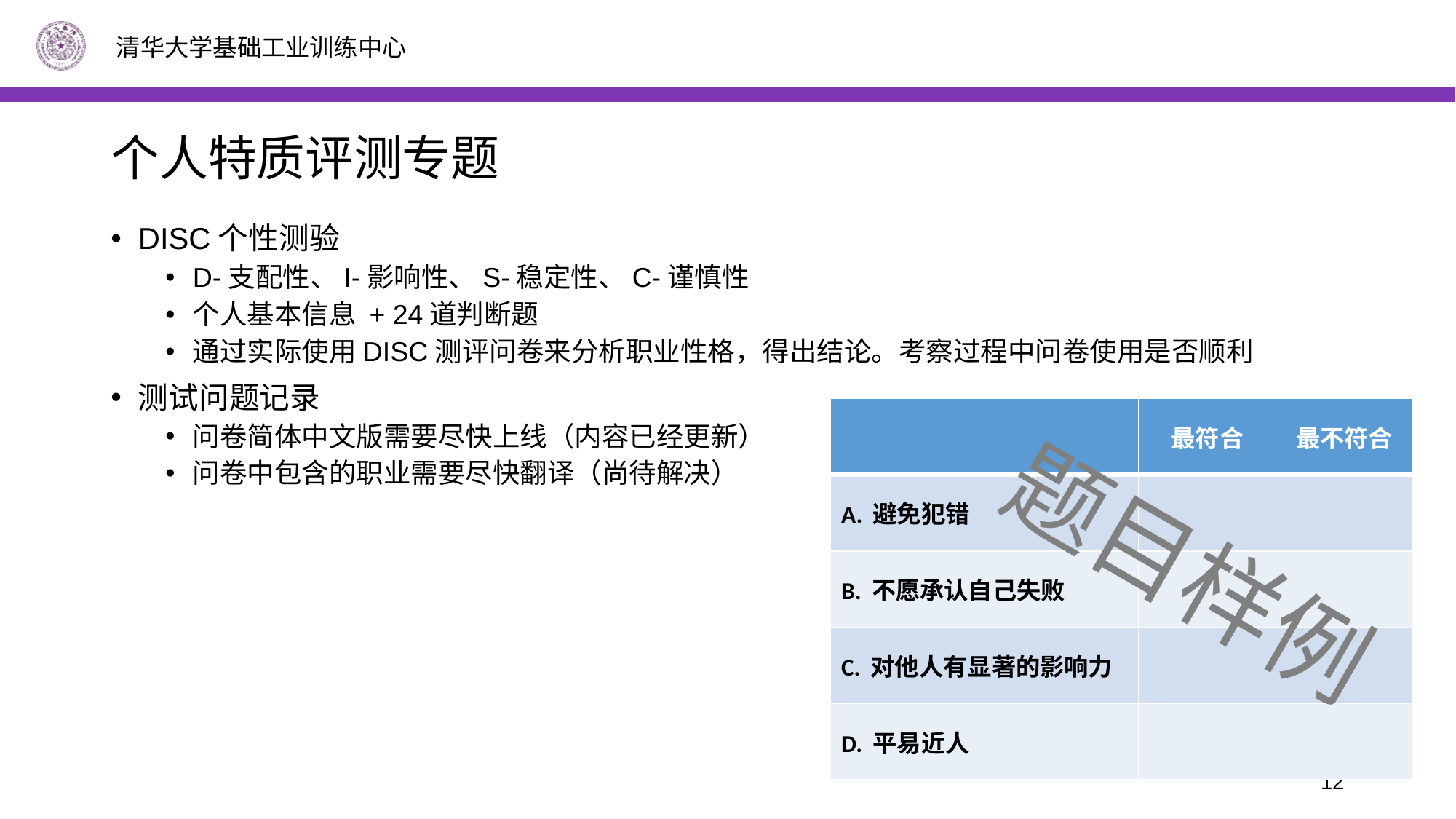

# 个人特质评测专题
DISC个性测验
D-支配性、I-影响性、S-稳定性、C-谨慎性
个人基本信息 + 24道判断题
通过实际使用DISC测评问卷来分析职业性格，得出结论。考察过程中问卷使用是否顺利
测试问题记录
问卷简体中文版需要尽快上线（内容已经更新）
问卷中包含的职业需要尽快翻译（尚待解决）
|  | 最符合 | 最不符合 |
| --- | --- | --- |
| A. 避免犯错 |  |  |
| B. 不愿承认自己失败 |  |  |
| C. 对他人有显著的影响力 |  |  |
| D. 平易近人 |  |  |
题目样例
12